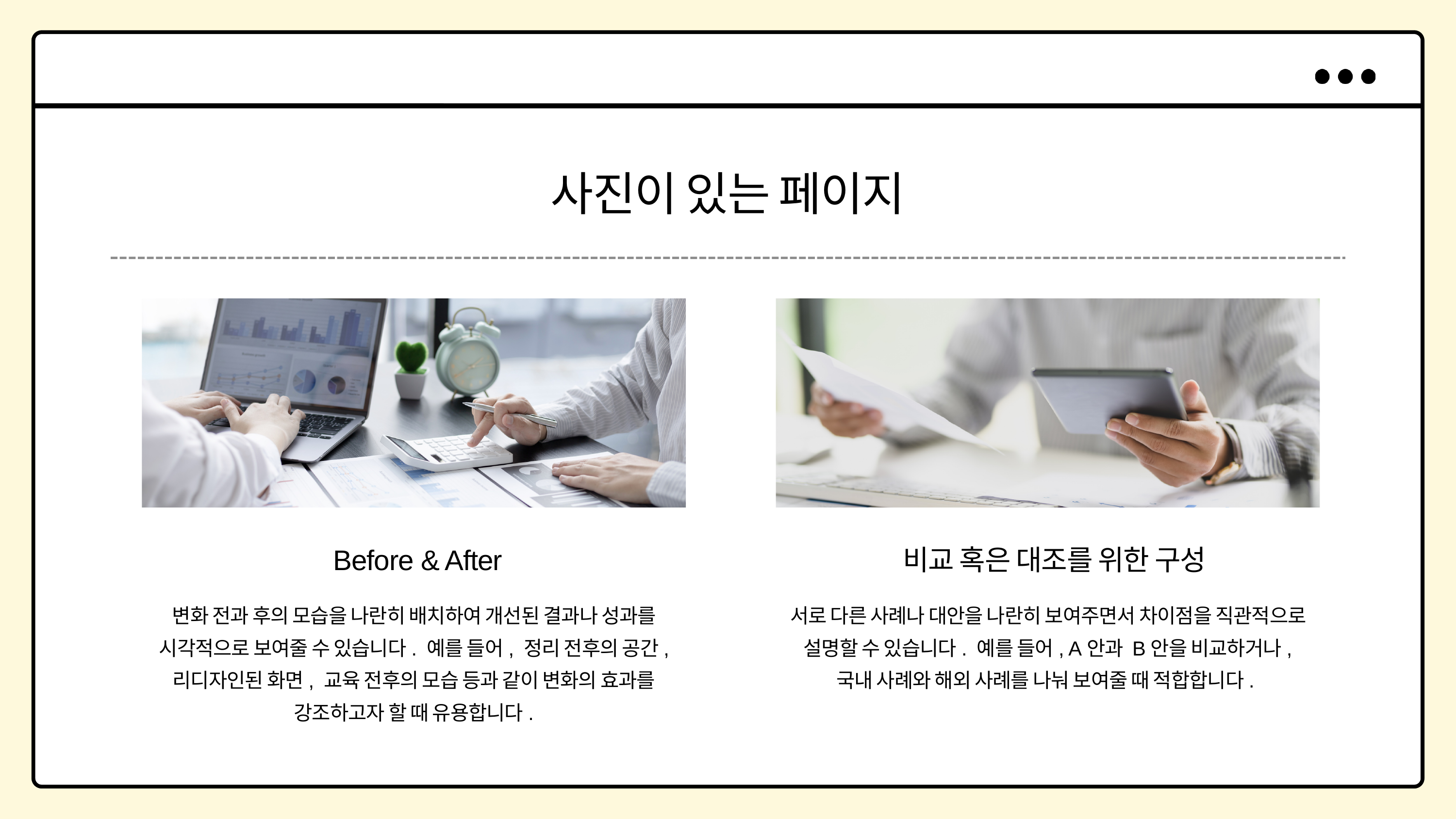

사진이 있는 페이지

 Before & After
 비교 혹은 대조를 위한 구성
변화 전과 후의 모습을 나란히 배치하여 개선된 결과나 성과를 시각적으로 보여줄 수 있습니다. 예를 들어, 정리 전후의 공간, 리디자인된 화면, 교육 전후의 모습 등과 같이 변화의 효과를
강조하고자 할 때 유용합니다.
서로 다른 사례나 대안을 나란히 보여주면서 차이점을 직관적으로 설명할 수 있습니다. 예를 들어, A안과 B안을 비교하거나,
국내 사례와 해외 사례를 나눠 보여줄 때 적합합니다.